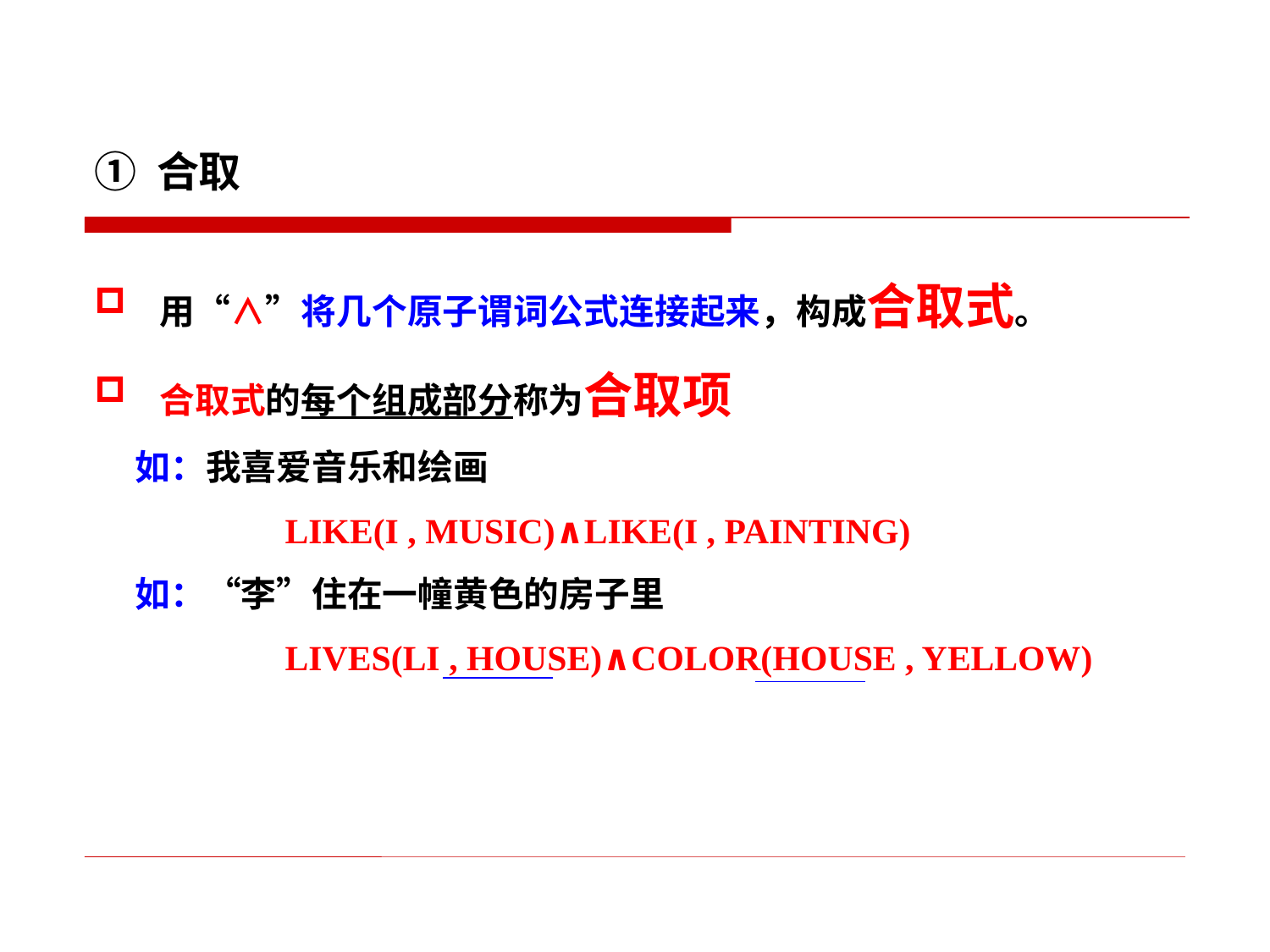

① 合取
用“∧”将几个原子谓词公式连接起来，构成合取式。
合取式的每个组成部分称为合取项
    如：我喜爱音乐和绘画
         LIKE(I , MUSIC)∧LIKE(I , PAINTING)
    如：“李”住在一幢黄色的房子里
         LIVES(LI , HOUSE)∧COLOR(HOUSE , YELLOW)